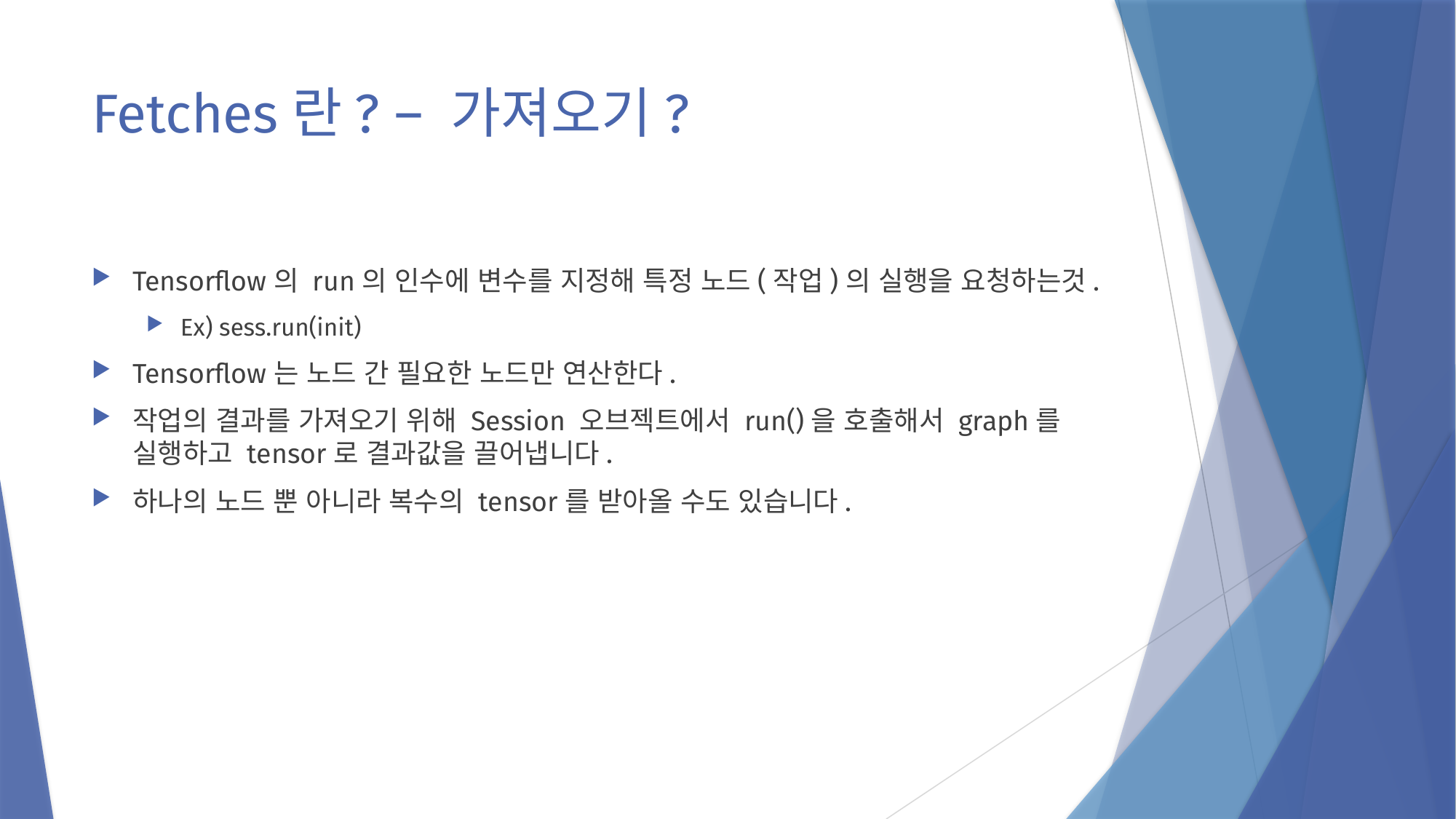

# Fetches란? – 가져오기?
Tensorflow의 run의 인수에 변수를 지정해 특정 노드(작업)의 실행을 요청하는것.
Ex) sess.run(init)
Tensorflow는 노드 간 필요한 노드만 연산한다.
작업의 결과를 가져오기 위해 Session 오브젝트에서 run()을 호출해서 graph를 실행하고 tensor로 결과값을 끌어냅니다.
하나의 노드 뿐 아니라 복수의 tensor를 받아올 수도 있습니다.